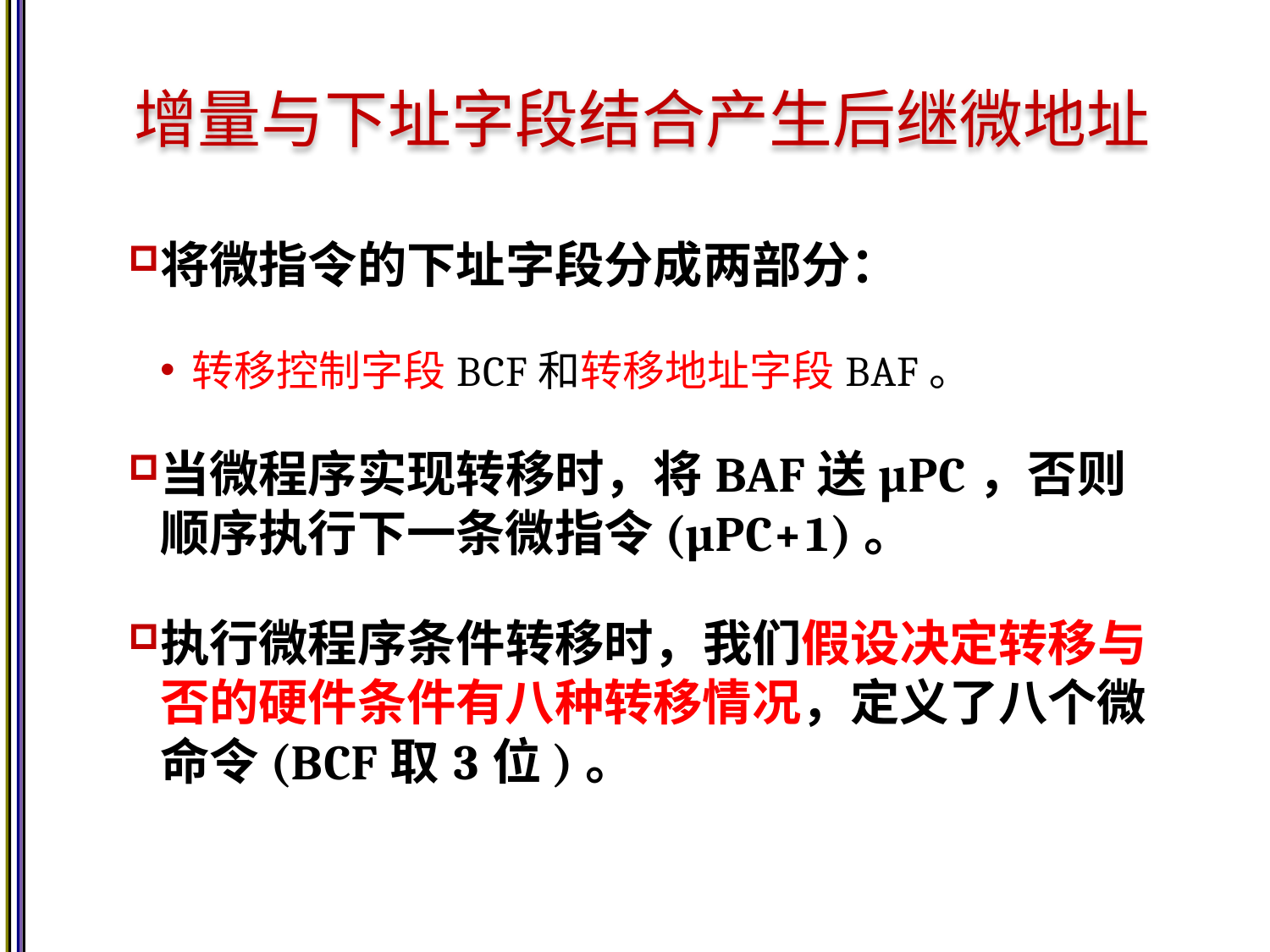

# 增量与下址字段结合产生后继微地址
将微指令的下址字段分成两部分：
转移控制字段BCF和转移地址字段BAF。
当微程序实现转移时，将BAF送µPC，否则顺序执行下一条微指令(µPC+1)。
执行微程序条件转移时，我们假设决定转移与否的硬件条件有八种转移情况，定义了八个微命令(BCF取3位)。
87